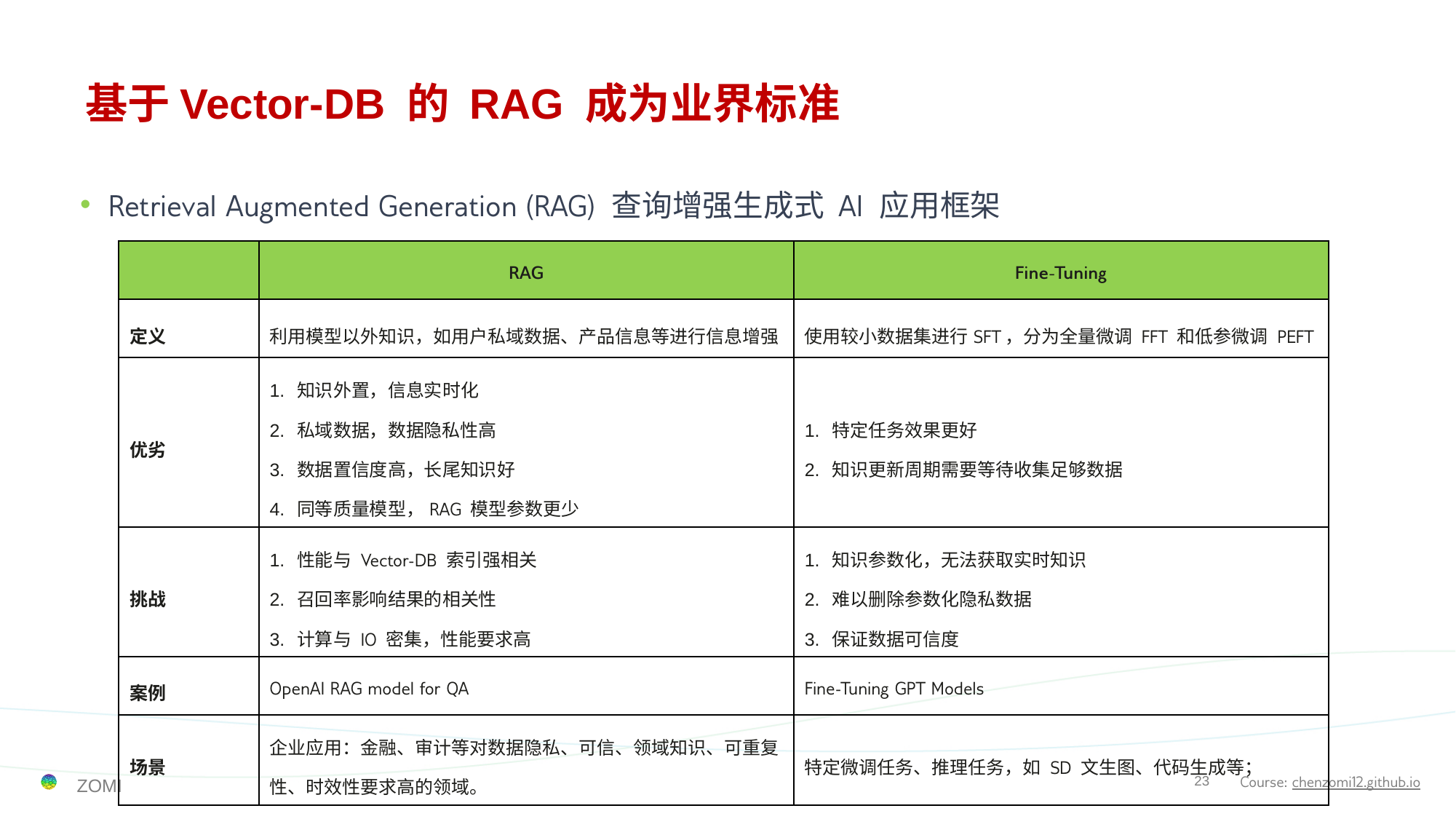

# 基于Vector-DB 的 RAG 成为业界标准
Retrieval Augmented Generation (RAG) 查询增强生成式 AI 应用框架
|  | RAG | Fine-Tuning |
| --- | --- | --- |
| 定义 | 利用模型以外知识，如用户私域数据、产品信息等进行信息增强 | 使用较小数据集进行SFT，分为全量微调 FFT 和低参微调 PEFT |
| 优劣 | 知识外置，信息实时化 私域数据，数据隐私性高 数据置信度高，长尾知识好 同等质量模型，RAG 模型参数更少 | 特定任务效果更好 知识更新周期需要等待收集足够数据 |
| 挑战 | 性能与 Vector-DB 索引强相关 召回率影响结果的相关性 计算与 IO 密集，性能要求高 | 知识参数化，无法获取实时知识 难以删除参数化隐私数据 保证数据可信度 |
| 案例 | OpenAI RAG model for QA | Fine-Tuning GPT Models |
| 场景 | 企业应用：金融、审计等对数据隐私、可信、领域知识、可重复性、时效性要求高的领域。 | 特定微调任务、推理任务，如 SD 文生图、代码生成等； |